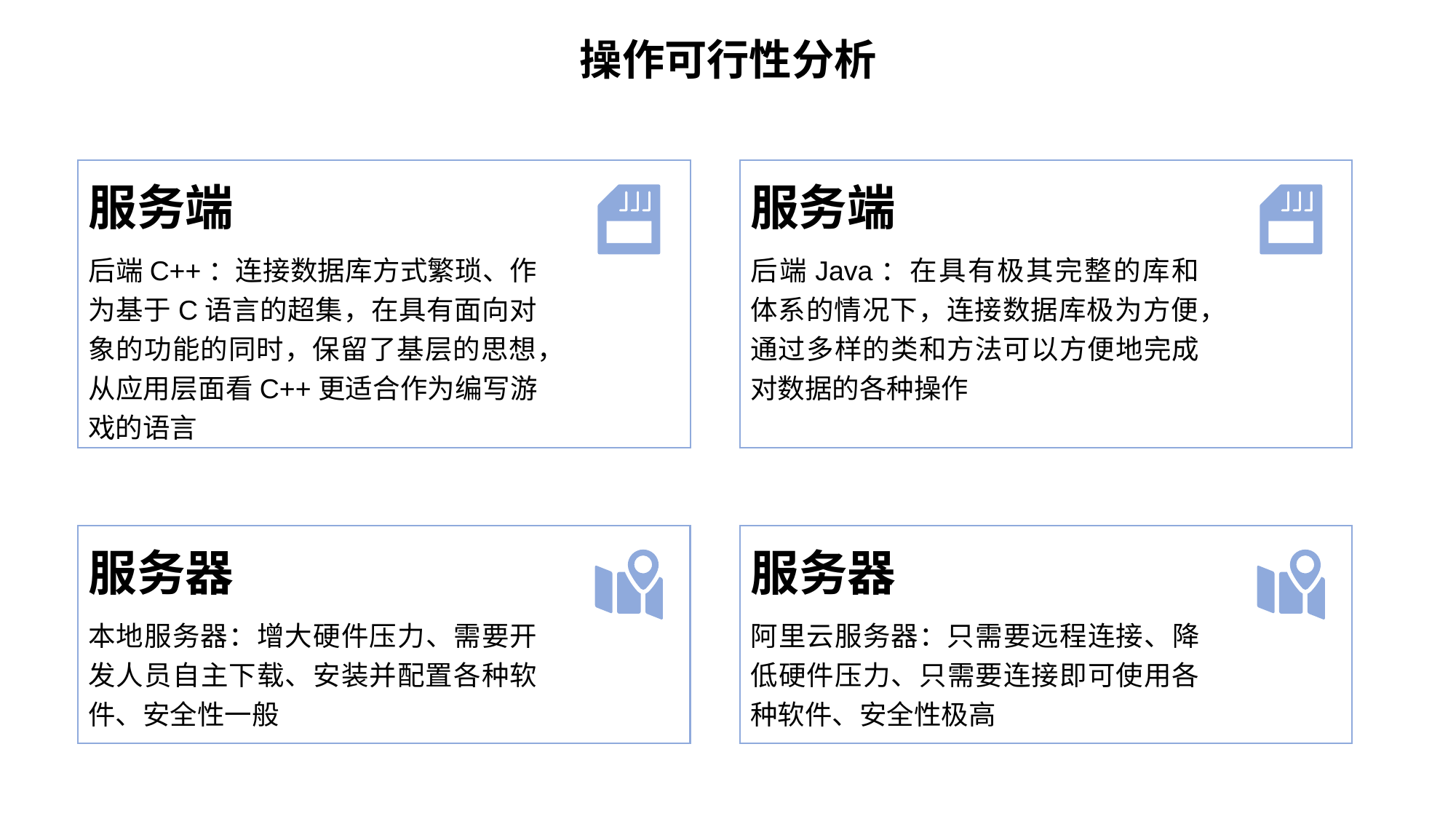

操作可行性分析

服务端
后端C++：连接数据库方式繁琐、作为基于C语言的超集，在具有面向对象的功能的同时，保留了基层的思想，从应用层面看C++更适合作为编写游戏的语言

服务端
后端Java：在具有极其完整的库和体系的情况下，连接数据库极为方便，通过多样的类和方法可以方便地完成对数据的各种操作

服务器
本地服务器：增大硬件压力、需要开发人员自主下载、安装并配置各种软件、安全性一般

服务器
阿里云服务器：只需要远程连接、降低硬件压力、只需要连接即可使用各种软件、安全性极高